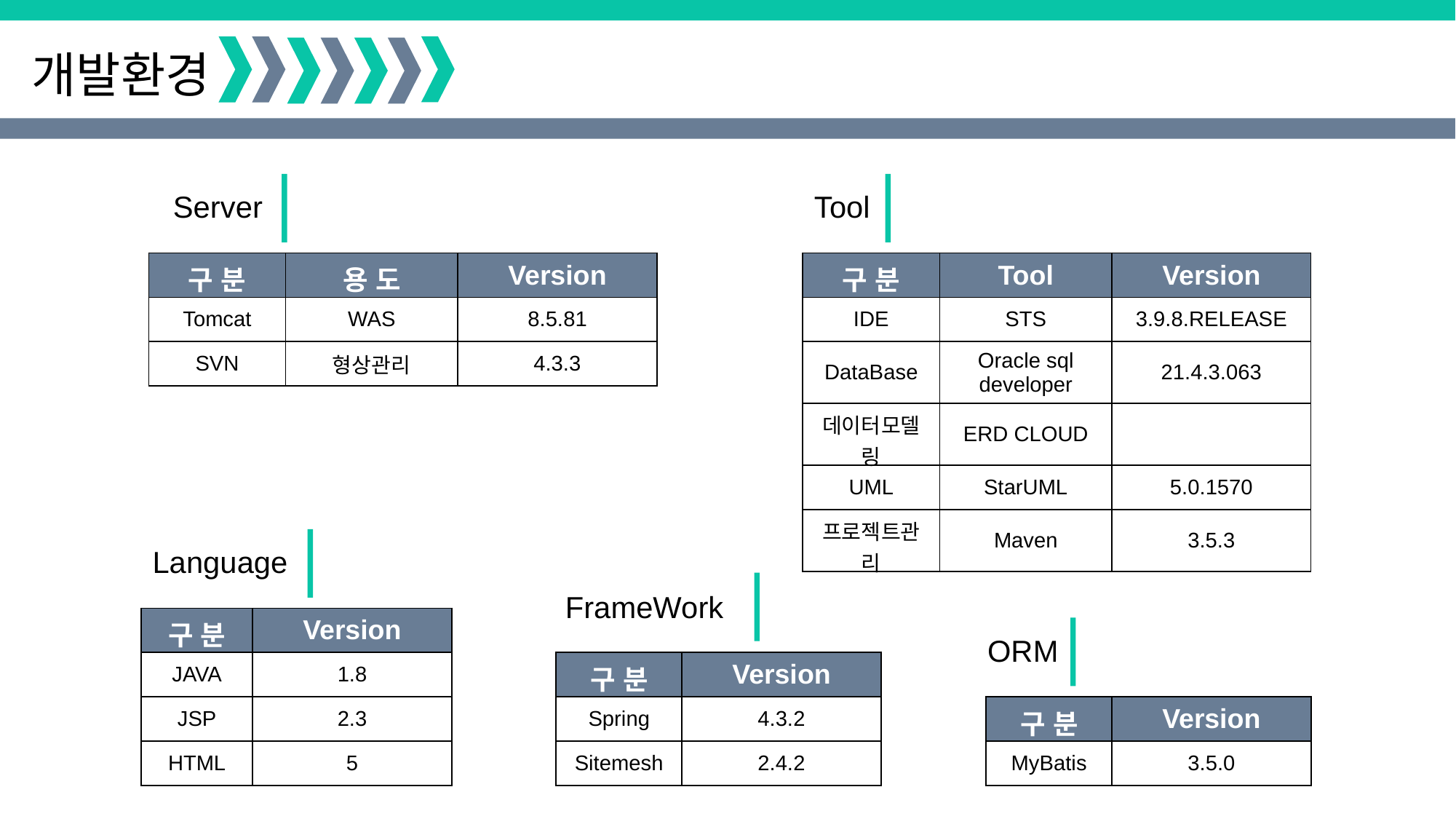

개발환경

Tool
Server

| 구 분 | 용 도 | Version |
| --- | --- | --- |
| Tomcat | WAS | 8.5.81 |
| SVN | 형상관리 | 4.3.3 |
| 구 분 | Tool | Version |
| --- | --- | --- |
| IDE | STS | 3.9.8.RELEASE |
| DataBase | Oracle sql developer | 21.4.3.063 |
| 데이터모델링 | ERD CLOUD |  |
| UML | StarUML | 5.0.1570 |
| 프로젝트관리 | Maven | 3.5.3 |
Language

FrameWork

| 구 분 | Version |
| --- | --- |
| JAVA | 1.8 |
| JSP | 2.3 |
| HTML | 5 |
ORM

| 구 분 | Version |
| --- | --- |
| Spring | 4.3.2 |
| Sitemesh | 2.4.2 |
| 구 분 | Version |
| --- | --- |
| MyBatis | 3.5.0 |